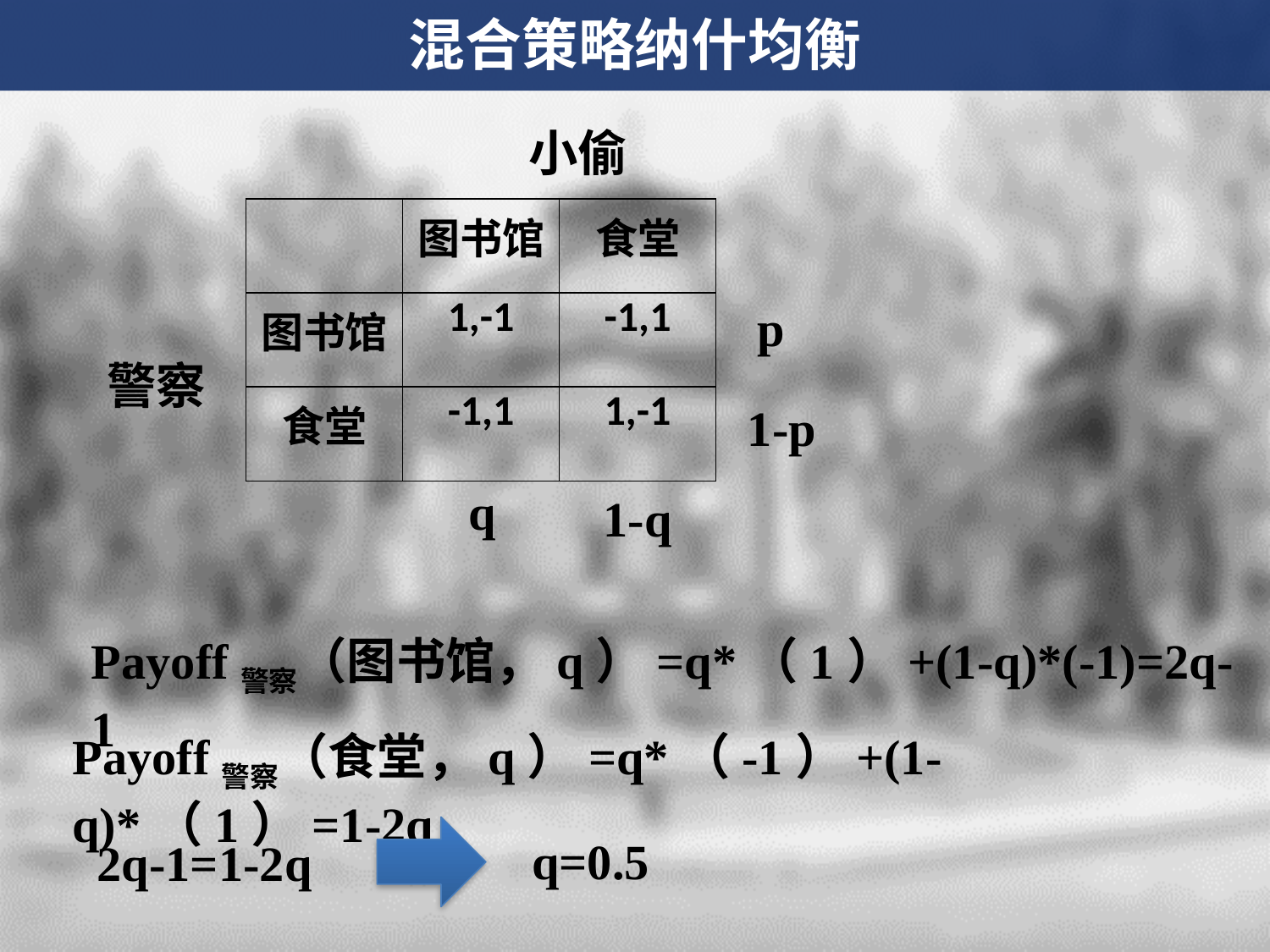

混合策略纳什均衡

小偷
|  | 图书馆 | 食堂 |
| --- | --- | --- |
| 图书馆 | 1,-1 | -1,1 |
| 食堂 | -1,1 | 1,-1 |
p
警察
1-p
q
1-q
Payoff警察（图书馆，q）=q*（1）+(1-q)*(-1)=2q-1
Payoff警察（食堂，q）=q*（-1）+(1-q)*（1）=1-2q

q=0.5
2q-1=1-2q